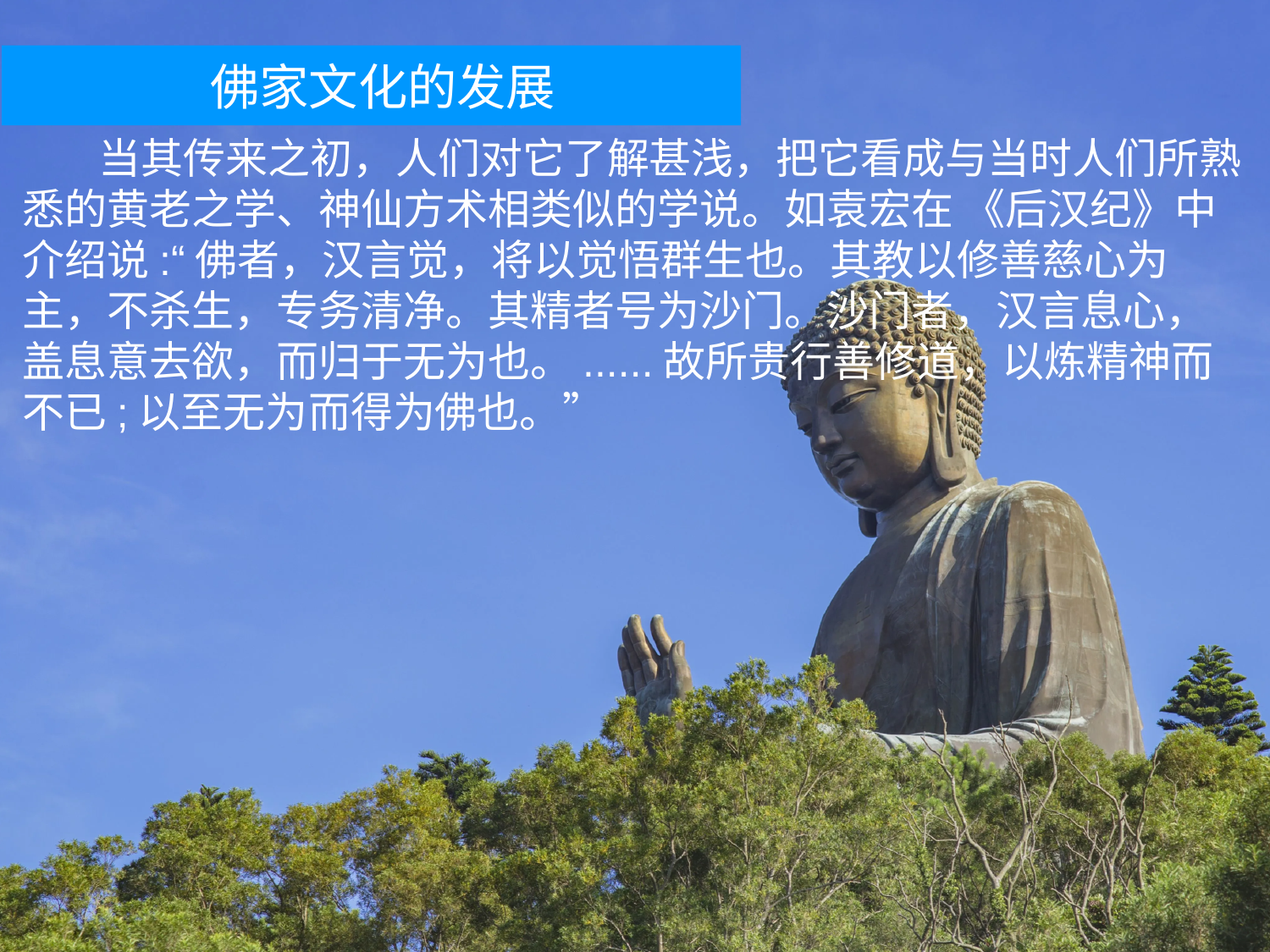

佛家文化的发展
       当其传来之初，人们对它了解甚浅，把它看成与当时人们所熟悉的黄老之学、神仙方术相类似的学说。如袁宏在 《后汉纪》中介绍说:“佛者，汉言觉，将以觉悟群生也。其教以修善慈心为主，不杀生，专务清净。其精者号为沙门。沙门者，汉言息心，盖息意去欲，而归于无为也。......故所贵行善修道，以炼精神而不已;以至无为而得为佛也。”